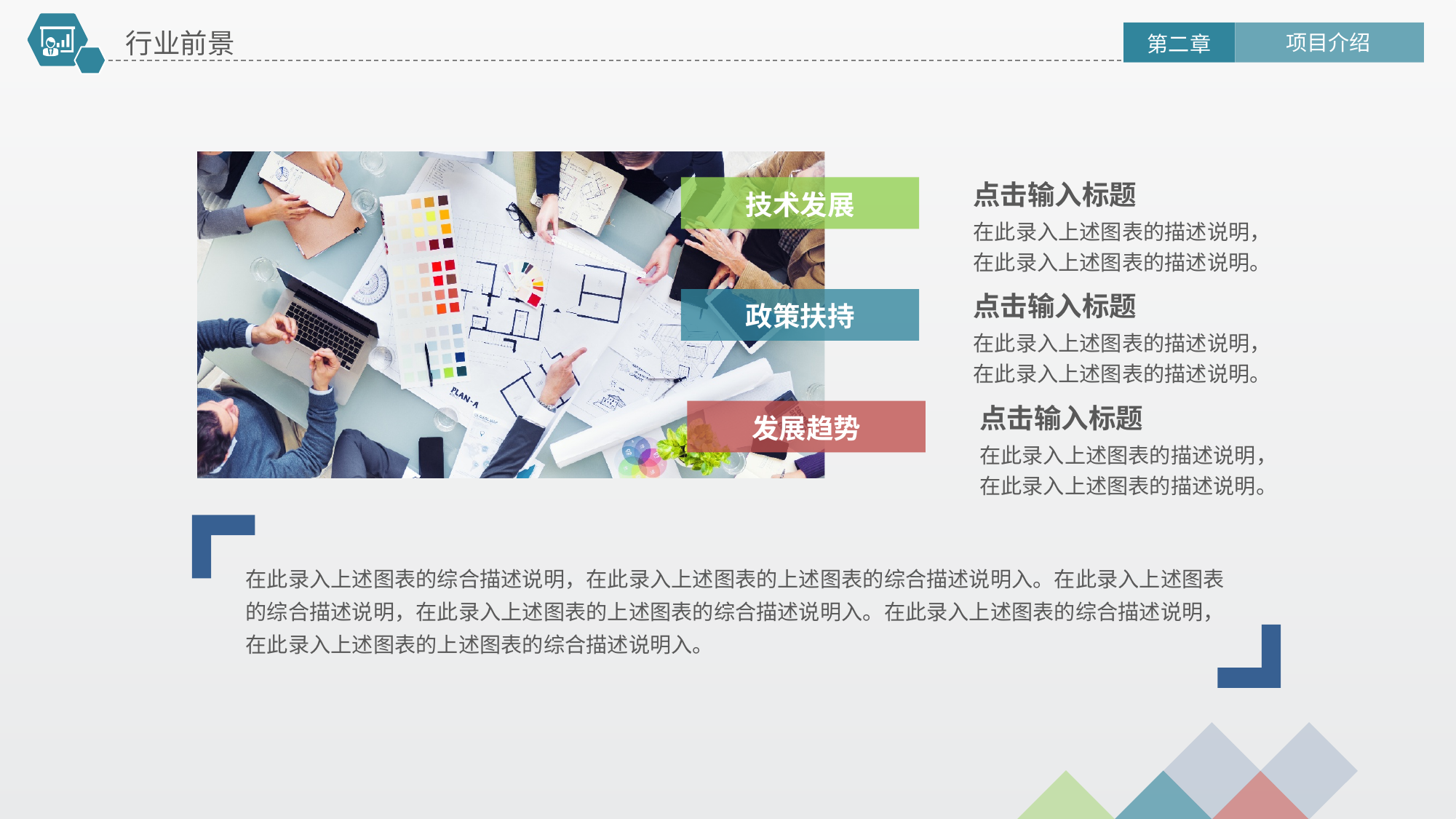

行业前景
项目介绍
第二章

点击输入标题

技术发展
在此录入上述图表的描述说明，在此录入上述图表的描述说明。
点击输入标题

政策扶持
在此录入上述图表的描述说明，在此录入上述图表的描述说明。
点击输入标题

发展趋势
在此录入上述图表的描述说明，在此录入上述图表的描述说明。

在此录入上述图表的综合描述说明，在此录入上述图表的上述图表的综合描述说明入。在此录入上述图表的综合描述说明，在此录入上述图表的上述图表的综合描述说明入。在此录入上述图表的综合描述说明，在此录入上述图表的上述图表的综合描述说明入。